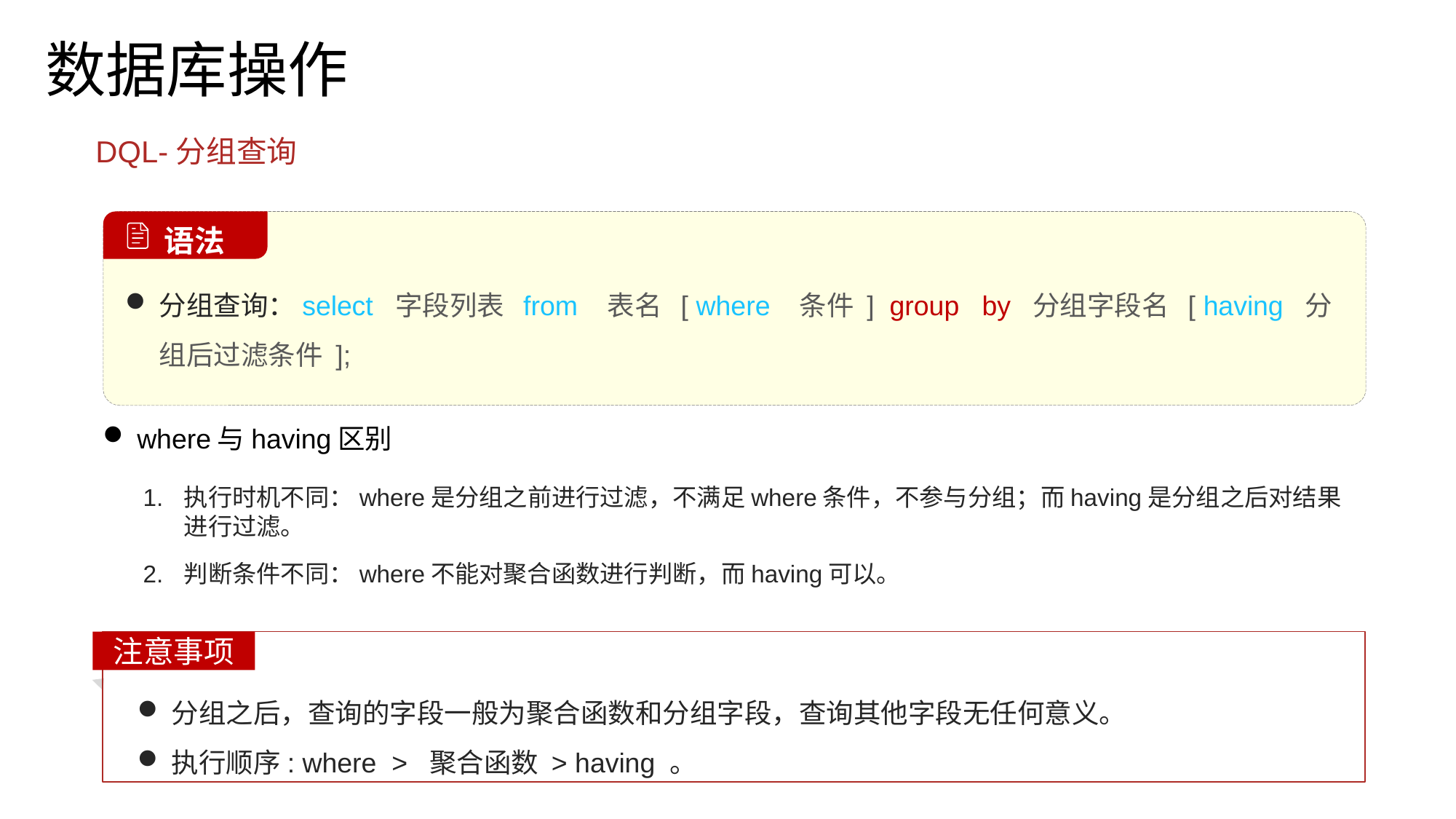

数据库操作
DQL-分组查询
分组查询：select  字段列表  from   表名  [ where   条件 ]  group   by  分组字段名  [ having  分组后过滤条件 ];
        语法

where与having区别
执行时机不同：where是分组之前进行过滤，不满足where条件，不参与分组；而having是分组之后对结果进行过滤。
判断条件不同：where不能对聚合函数进行判断，而having可以。
注意事项

分组之后，查询的字段一般为聚合函数和分组字段，查询其他字段无任何意义。
执行顺序: where  >  聚合函数 > having 。